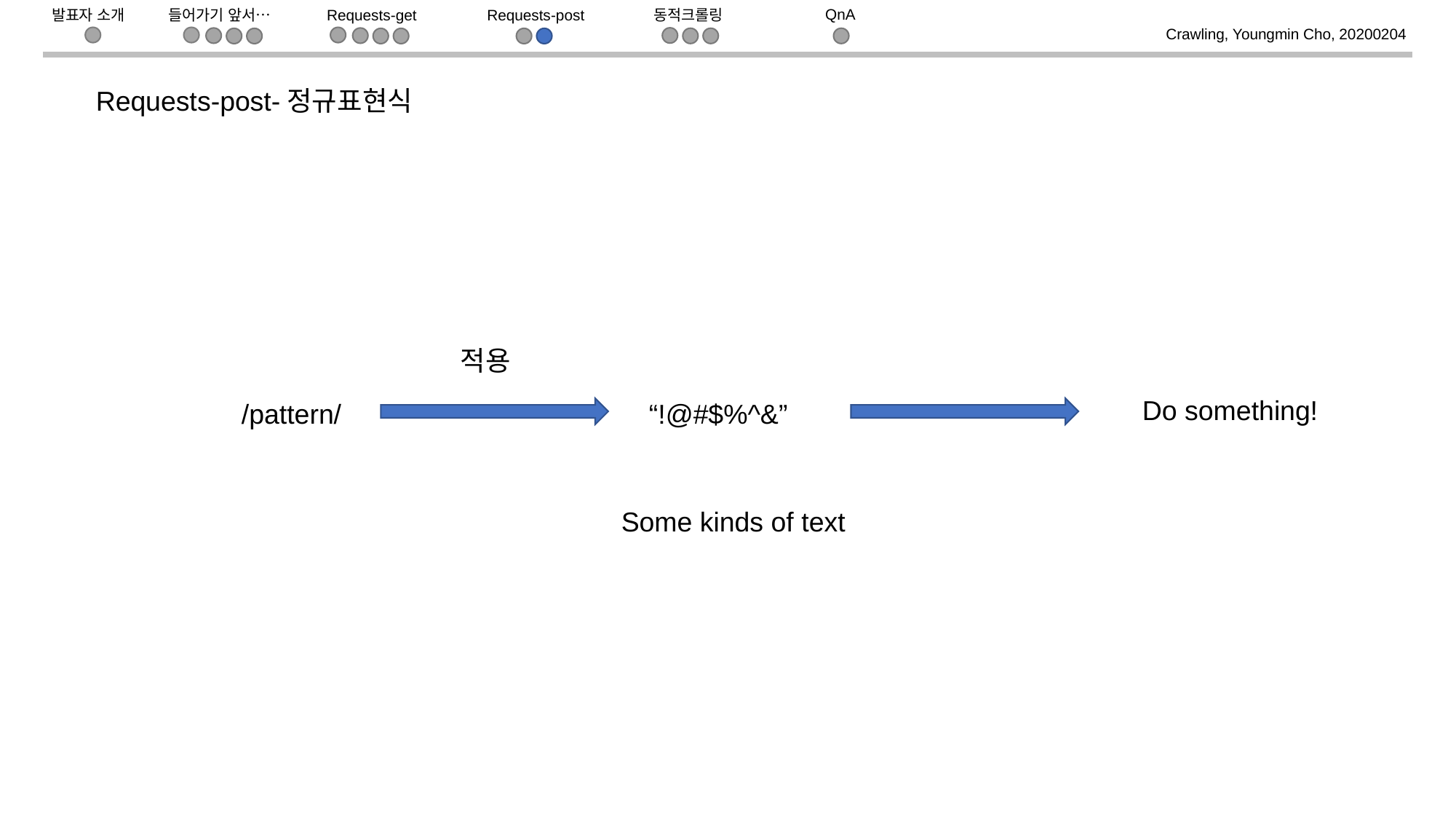

들어가기 앞서…
Requests-get
동적크롤링
QnA
Requests-post
발표자 소개
Crawling, Youngmin Cho, 20200204

Requests-post-정규표현식
적용
Do something!
/pattern/
“!@#$%^&”

Some kinds of text